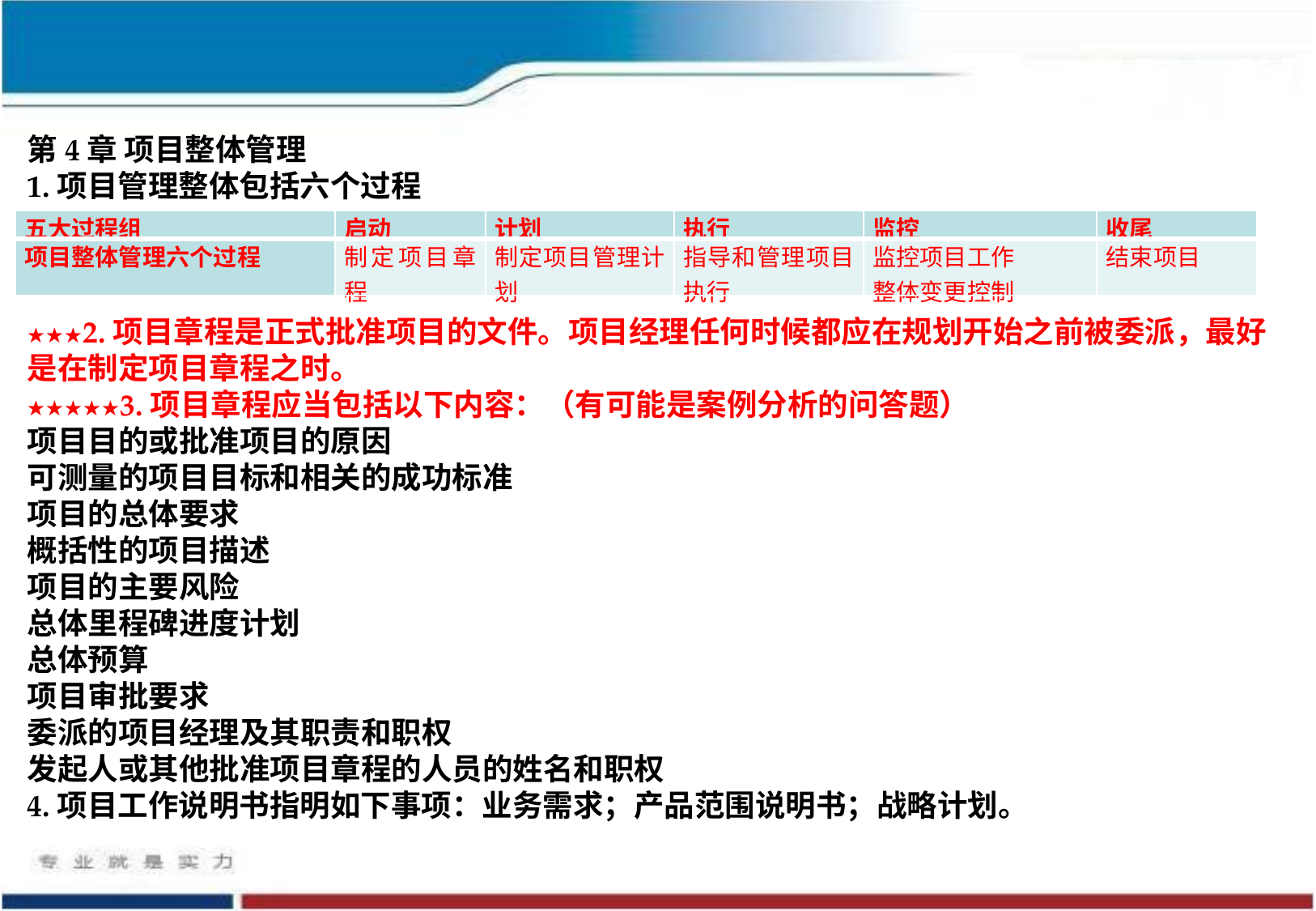

第4章 项目整体管理
1.项目管理整体包括六个过程

★★★2.项目章程是正式批准项目的文件。项目经理任何时候都应在规划开始之前被委派，最好是在制定项目章程之时。
★★★★★3.项目章程应当包括以下内容：（有可能是案例分析的问答题）
项目目的或批准项目的原因
可测量的项目目标和相关的成功标准
项目的总体要求
概括性的项目描述
项目的主要风险
总体里程碑进度计划
总体预算
项目审批要求
委派的项目经理及其职责和职权
发起人或其他批准项目章程的人员的姓名和职权
4.项目工作说明书指明如下事项：业务需求；产品范围说明书；战略计划。

| 五大过程组 | 启动 | 计划 | 执行 | 监控 | 收尾 |
| --- | --- | --- | --- | --- | --- |
| 项目整体管理六个过程 | 制定项目章程 | 制定项目管理计划 | 指导和管理项目执行 | 监控项目工作 整体变更控制 | 结束项目 |